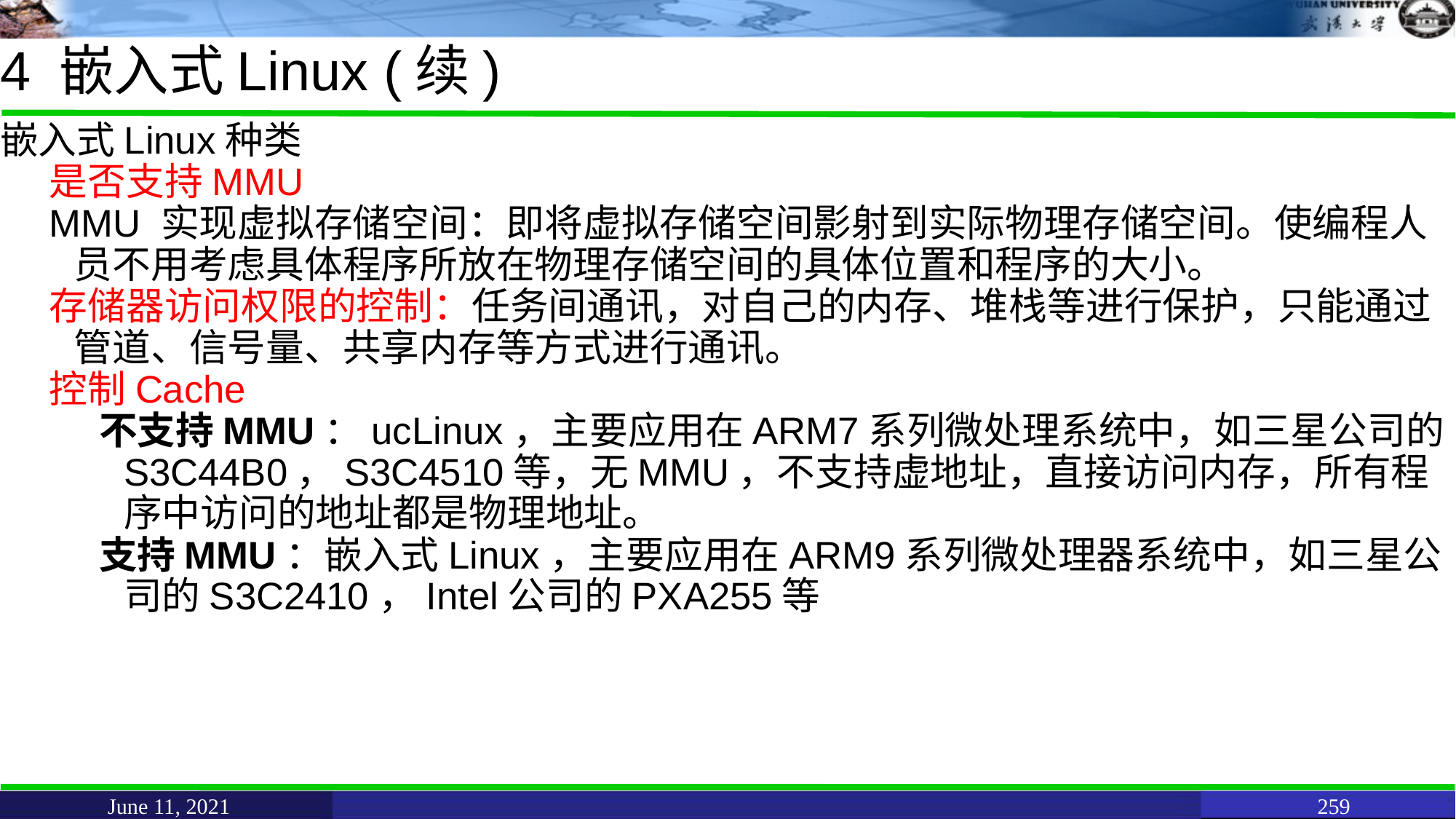

# 4 嵌入式Linux (续)
嵌入式Linux种类
是否支持MMU
MMU 实现虚拟存储空间：即将虚拟存储空间影射到实际物理存储空间。使编程人员不用考虑具体程序所放在物理存储空间的具体位置和程序的大小。
存储器访问权限的控制：任务间通讯，对自己的内存、堆栈等进行保护，只能通过管道、信号量、共享内存等方式进行通讯。
控制Cache
不支持MMU：ucLinux，主要应用在ARM7系列微处理系统中，如三星公司的S3C44B0，S3C4510等，无MMU，不支持虚地址，直接访问内存，所有程序中访问的地址都是物理地址。
支持MMU：嵌入式Linux，主要应用在ARM9系列微处理器系统中，如三星公司的S3C2410，Intel公司的PXA255等
June 11, 2021

259